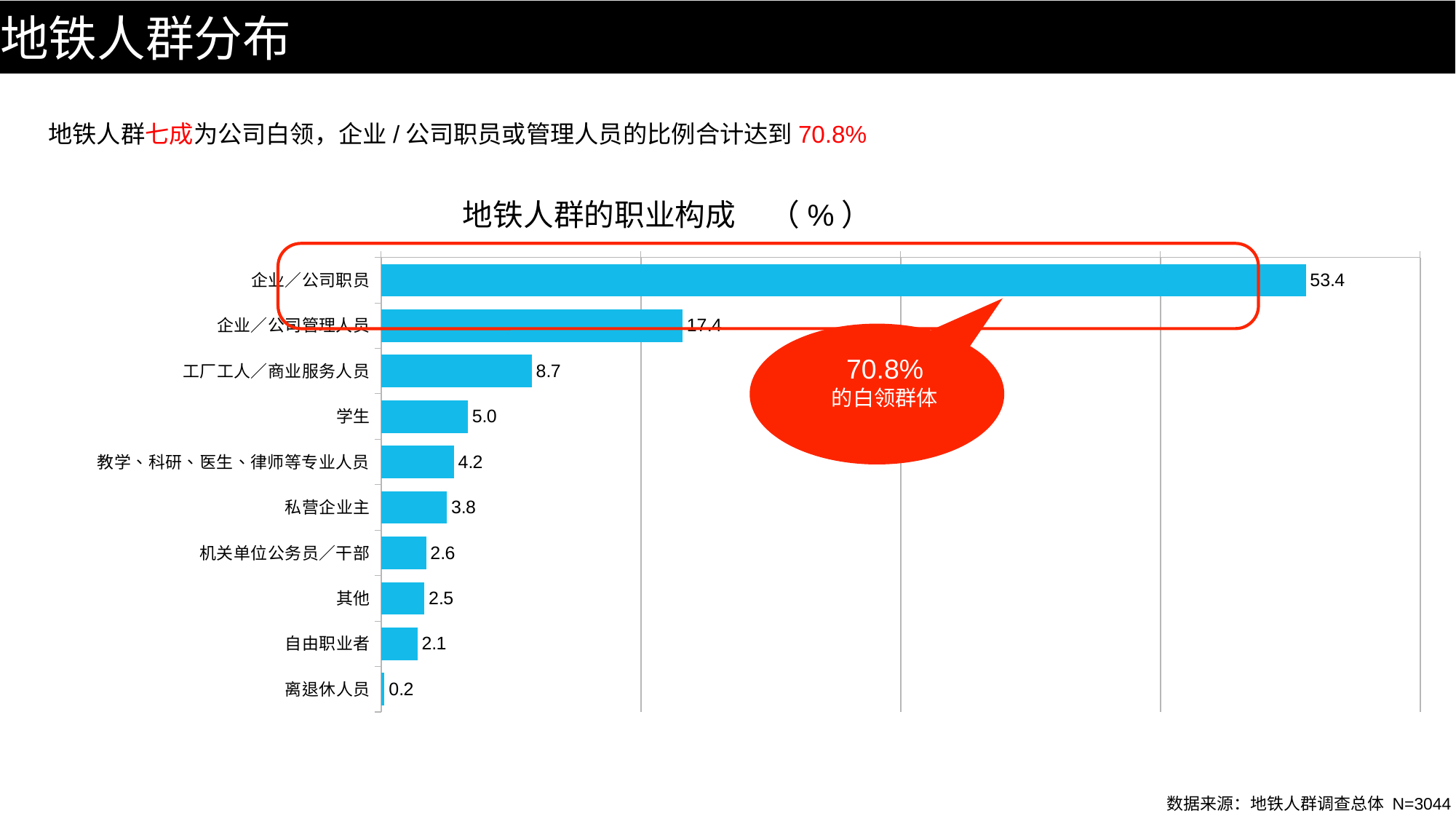

地铁人群分布
地铁人群七成为公司白领，企业/公司职员或管理人员的比例合计达到70.8%
地铁人群的职业构成     （%）

### Chart

| Category | 系列 1 |
|---|---|
| 企业／公司职员 | 53.4 |
| 企业／公司管理人员 | 17.4 |
| 工厂工人／商业服务人员 | 8.7 |
| 学生 | 5.0 |
| 教学、科研、医生、律师等专业人员 | 4.2 |
| 私营企业主 | 3.8 |
| 机关单位公务员／干部 | 2.6 |
| 其他 | 2.5 |
| 自由职业者 | 2.1 |
| 离退休人员 | 0.2 |

70.8%
的白领群体
数据来源：地铁人群调查总体 N=3044